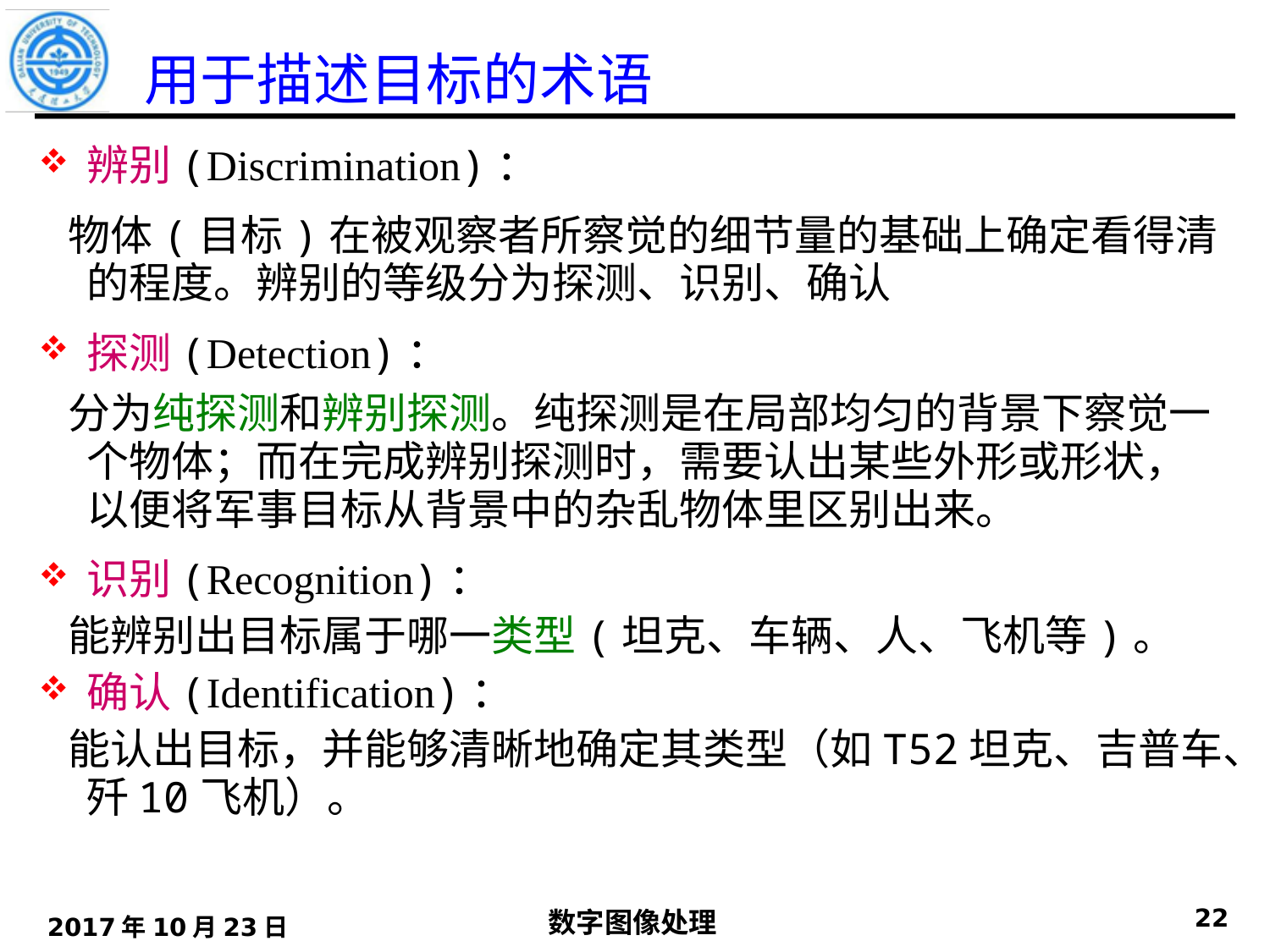

# 用于描述目标的术语
辨别(Discrimination)：
  物体(目标)在被观察者所察觉的细节量的基础上确定看得清的程度。辨别的等级分为探测、识别、确认
探测(Detection)：
  分为纯探测和辨别探测。纯探测是在局部均匀的背景下察觉一个物体；而在完成辨别探测时，需要认出某些外形或形状，以便将军事目标从背景中的杂乱物体里区别出来。
识别(Recognition)：
  能辨别出目标属于哪一类型(坦克、车辆、人、飞机等)。
确认(Identification)：
  能认出目标，并能够清晰地确定其类型（如T52坦克、吉普车、歼10飞机）。